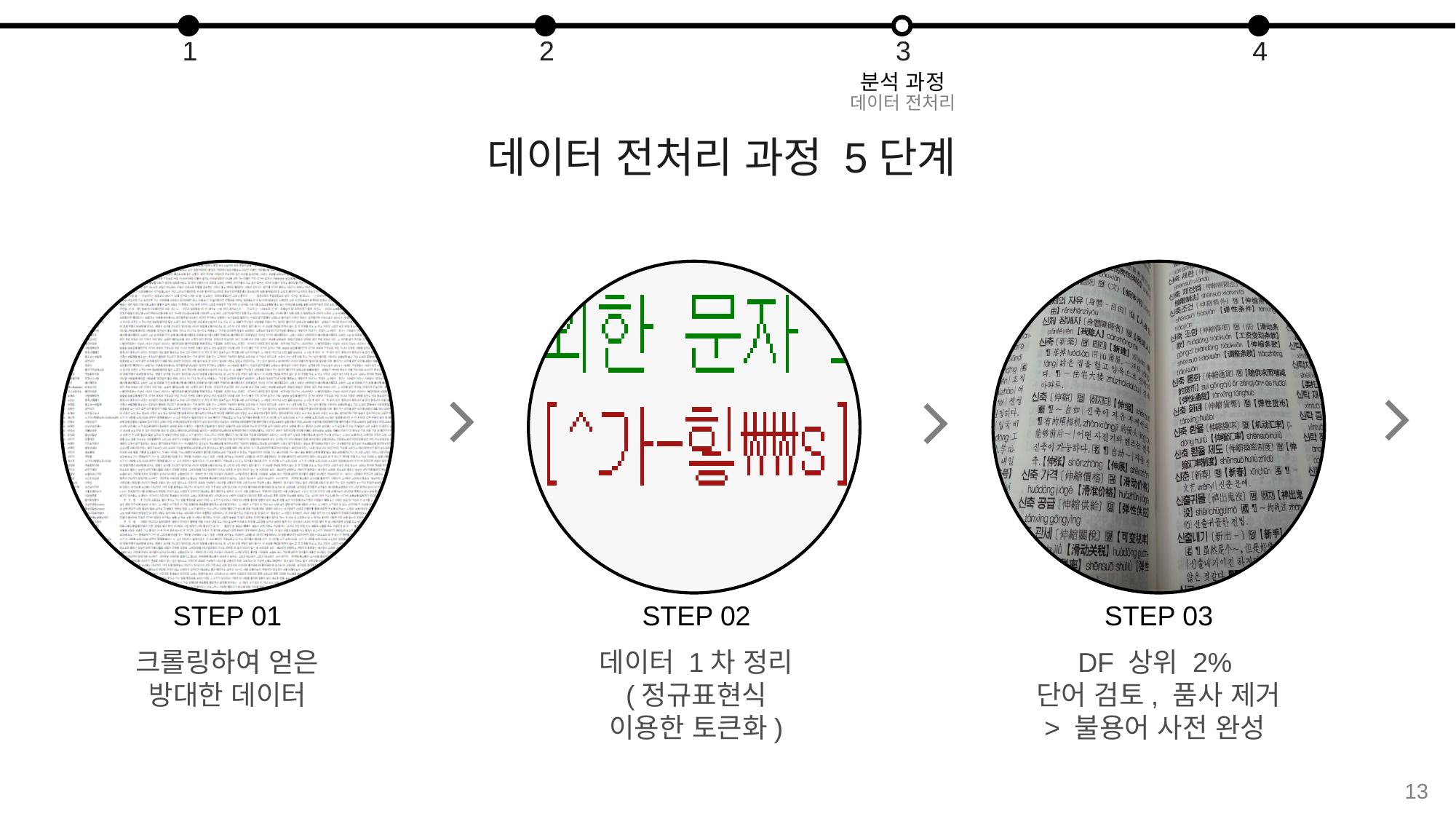

1
2
3
4
분석 과정
데이터 전처리
데이터 전처리 과정 5단계

STEP 03
DF 상위 2%
단어 검토, 품사 제거
> 불용어 사전 완성
STEP 01
STEP 02
크롤링하여 얻은
방대한 데이터
데이터 1차 정리
(정규표현식
이용한 토큰화)
13